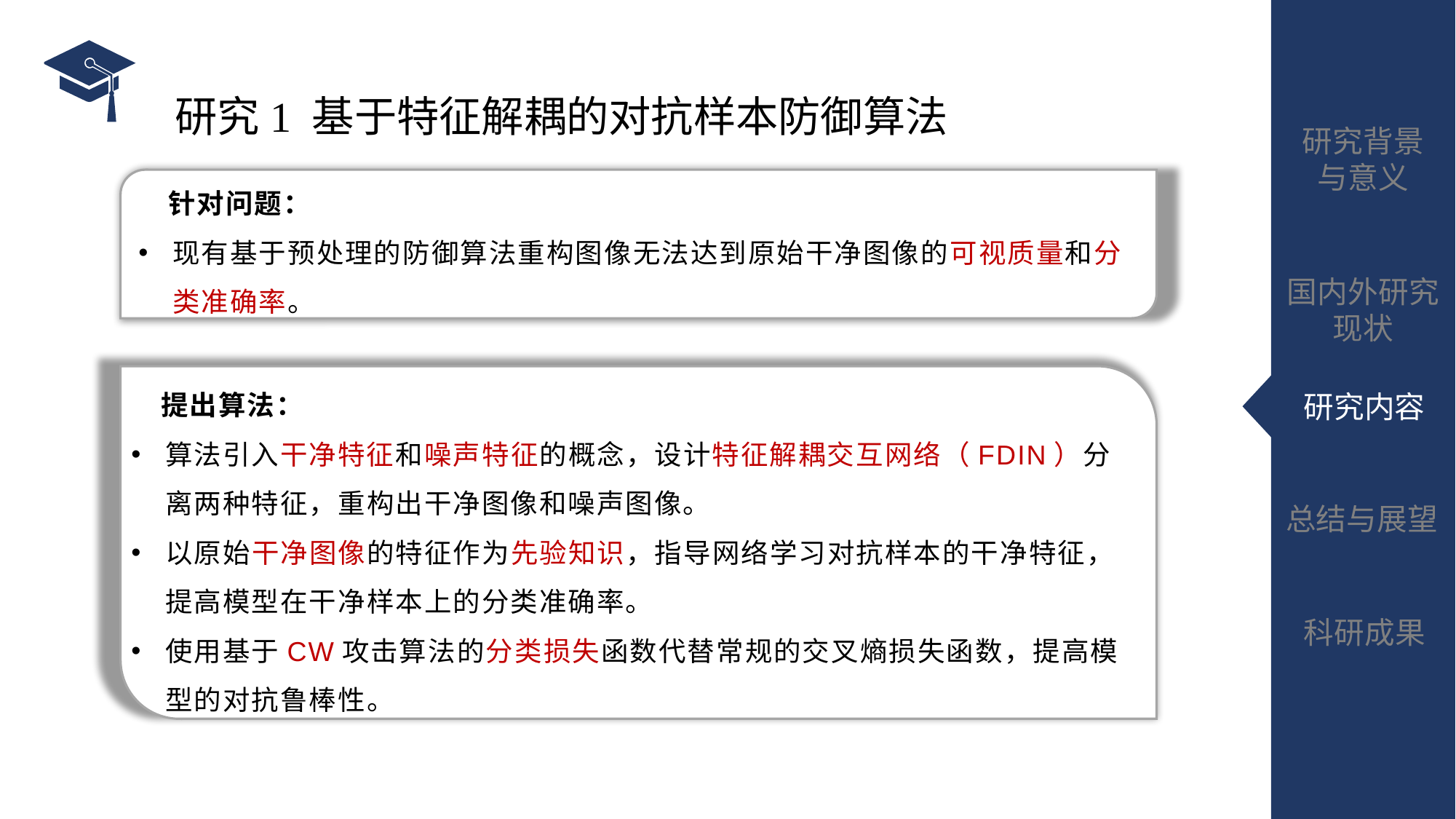

# 研究1 基于特征解耦的对抗样本防御算法
   针对问题：
现有基于预处理的防御算法重构图像无法达到原始干净图像的可视质量和分类准确率。

   提出算法：
算法引入干净特征和噪声特征的概念，设计特征解耦交互网络（FDIN）分离两种特征，重构出干净图像和噪声图像。
以原始干净图像的特征作为先验知识，指导网络学习对抗样本的干净特征，提高模型在干净样本上的分类准确率。
使用基于CW攻击算法的分类损失函数代替常规的交叉熵损失函数，提高模型的对抗鲁棒性。